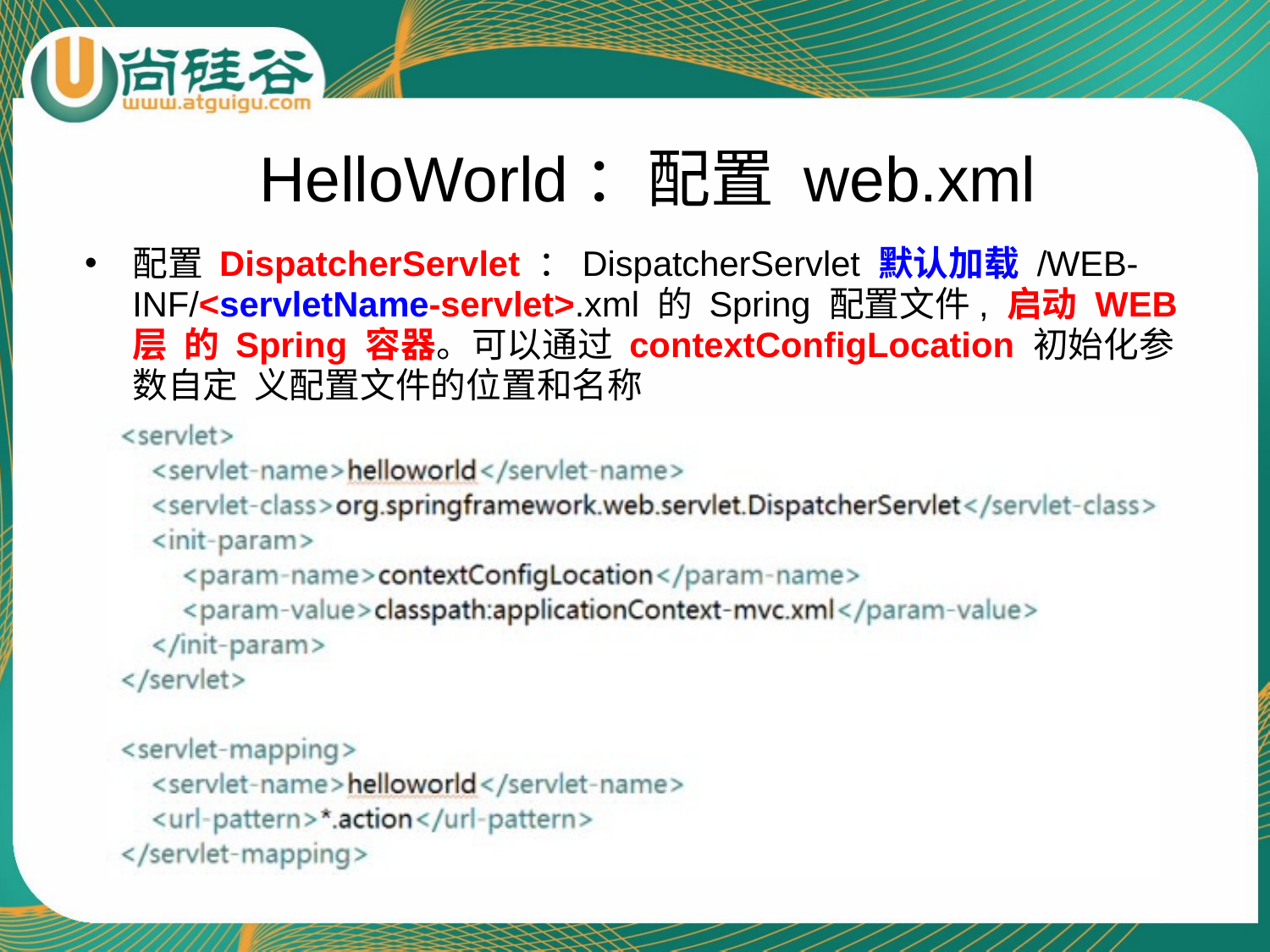

# HelloWorld：配置 web.xml
配置 DispatcherServlet ：DispatcherServlet 默认加载 /WEB-  INF/<servletName-servlet>.xml 的 Spring 配置文件, 启动 WEB 层  的 Spring 容器。可以通过 contextConfigLocation 初始化参数自定  义配置文件的位置和名称